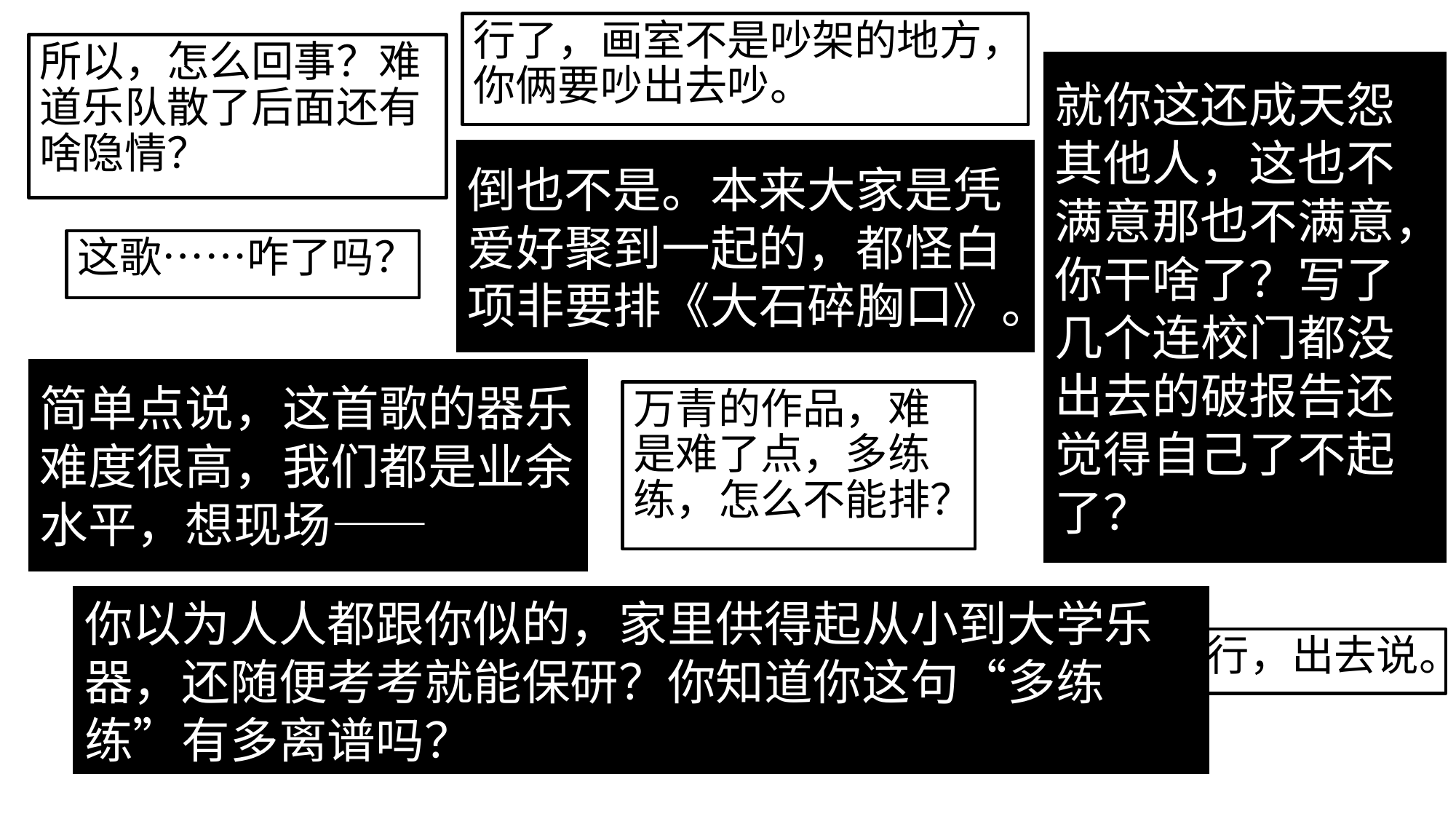

行了，画室不是吵架的地方，你俩要吵出去吵。
所以，怎么回事？难道乐队散了后面还有啥隐情？
就你这还成天怨其他人，这也不满意那也不满意，你干啥了？写了几个连校门都没出去的破报告还觉得自己了不起了？
倒也不是。本来大家是凭爱好聚到一起的，都怪白项非要排《大石碎胸口》。
这歌……咋了吗？
简单点说，这首歌的器乐难度很高，我们都是业余水平，想现场——
万青的作品，难是难了点，多练练，怎么不能排？
你以为人人都跟你似的，家里供得起从小到大学乐器，还随便考考就能保研？你知道你这句“多练练”有多离谱吗？
行，出去说。